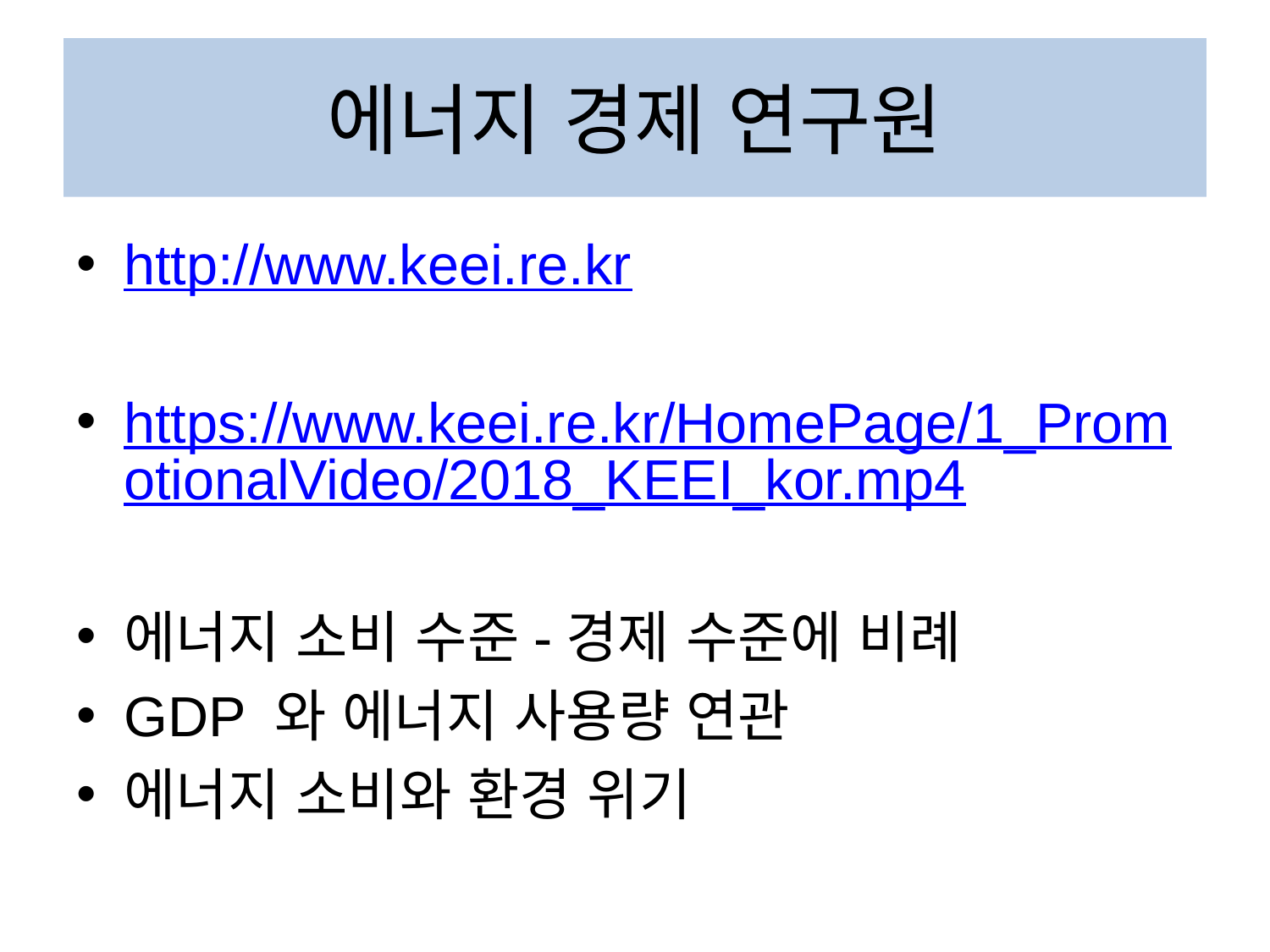

# 에너지 경제 연구원
http://www.keei.re.kr

https://www.keei.re.kr/HomePage/1_PromotionalVideo/2018_KEEI_kor.mp4

에너지 소비 수준-경제 수준에 비례
GDP 와 에너지 사용량 연관
에너지 소비와 환경 위기